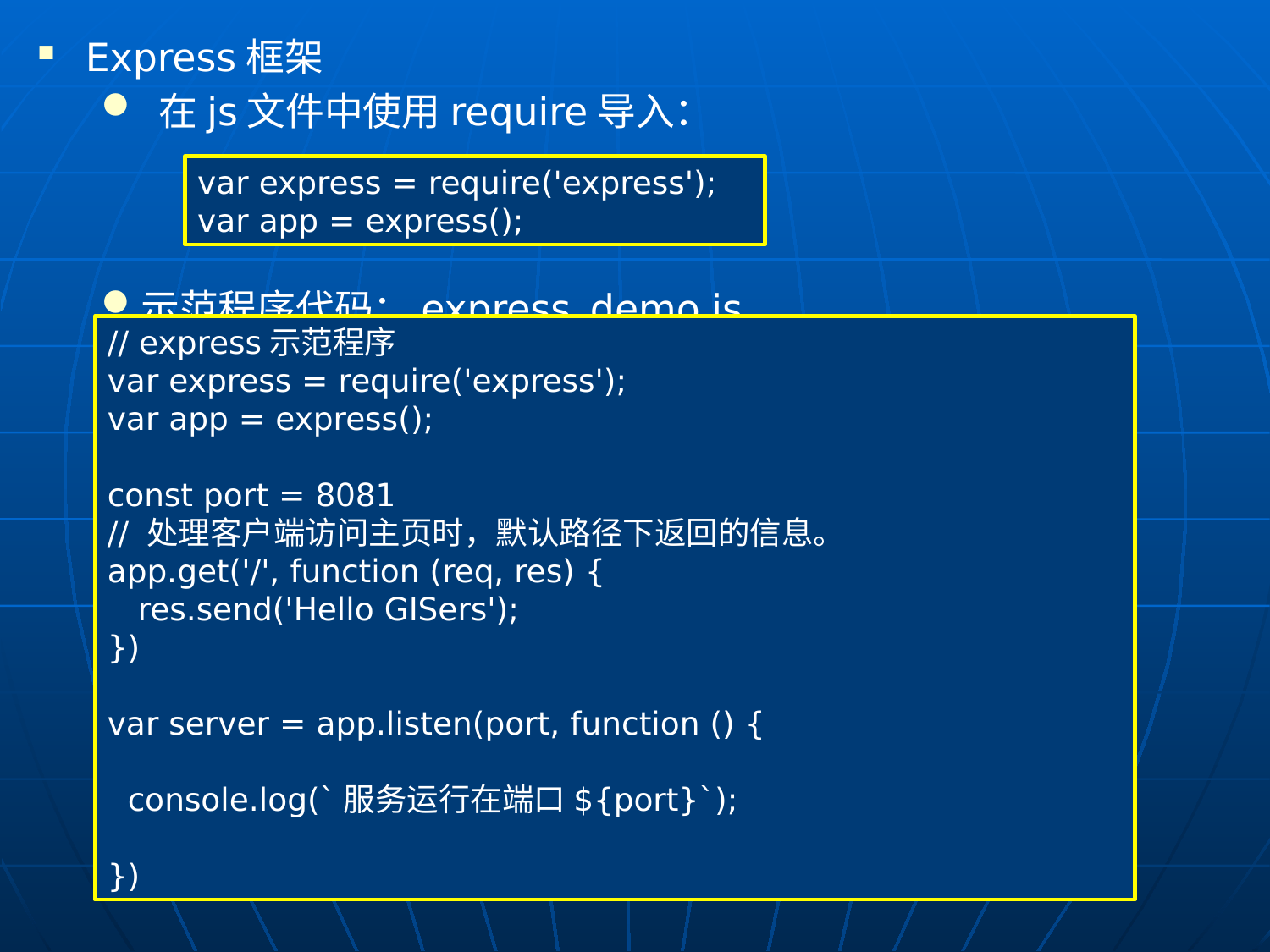

Express框架
 在js文件中使用require导入：

示范程序代码：express_demo.js

var express = require('express');
var app = express();
// express示范程序
var express = require('express');
var app = express();
const port = 8081
// 处理客户端访问主页时，默认路径下返回的信息。
app.get('/', function (req, res) {
   res.send('Hello GISers');
})
var server = app.listen(port, function () {

  console.log(`服务运行在端口${port}`);

})